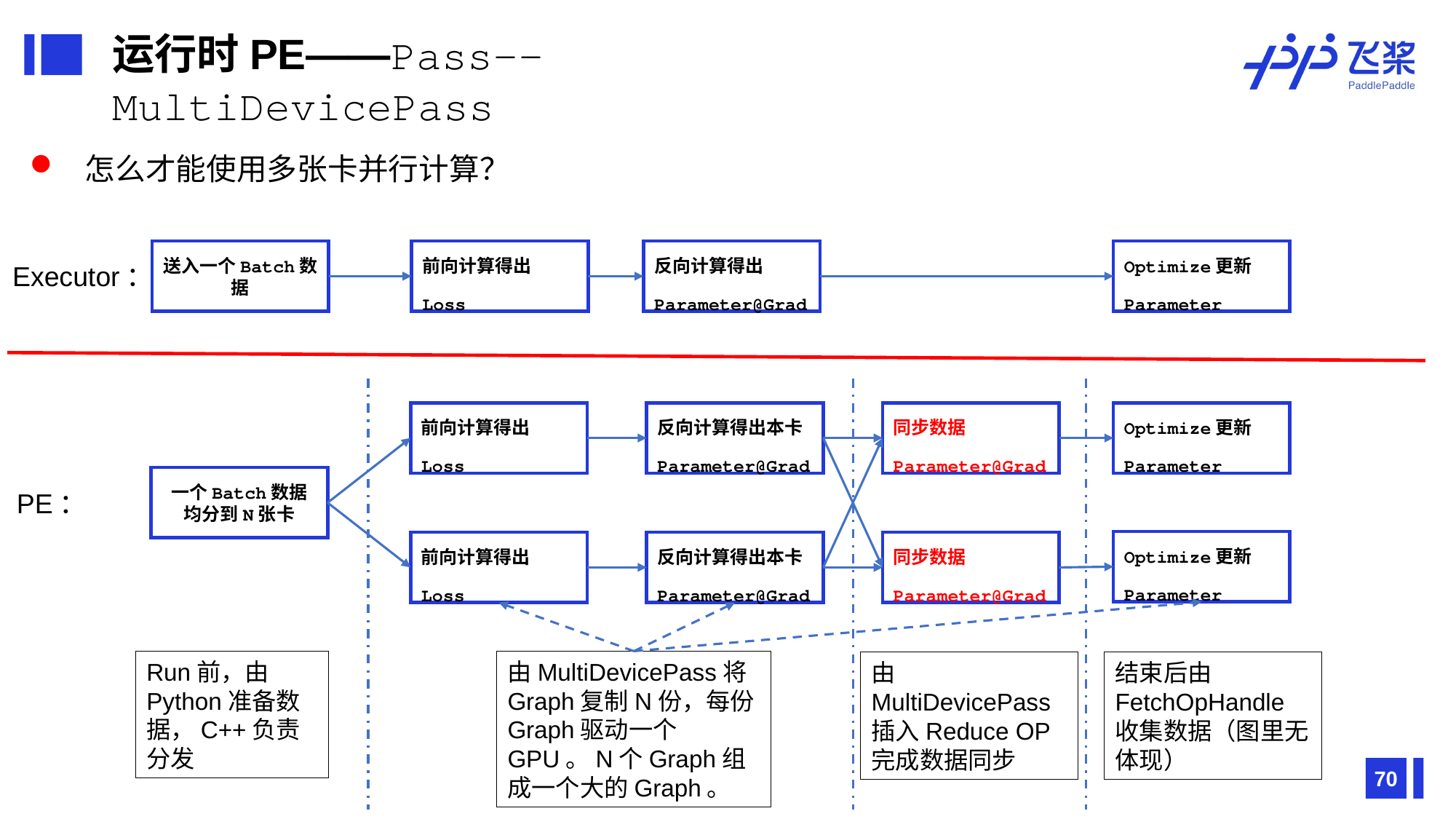

运行时PE——Pass——MultiDevicePass
 怎么才能使用多张卡并行计算？
送入一个Batch数据
前向计算得出Loss
反向计算得出Parameter@Grad
Optimize更新Parameter
Executor：
Optimize更新Parameter
前向计算得出Loss
反向计算得出本卡Parameter@Grad
同步数据
Parameter@Grad
一个Batch数据
均分到N张卡
PE：
Optimize更新Parameter
前向计算得出Loss
反向计算得出本卡Parameter@Grad
同步数据
Parameter@Grad
Run前，由Python准备数据，C++负责分发
由MultiDevicePass将Graph复制N份，每份Graph驱动一个GPU。N个Graph组成一个大的Graph。
由MultiDevicePass插入Reduce OP完成数据同步
结束后由FetchOpHandle收集数据（图里无体现）
70